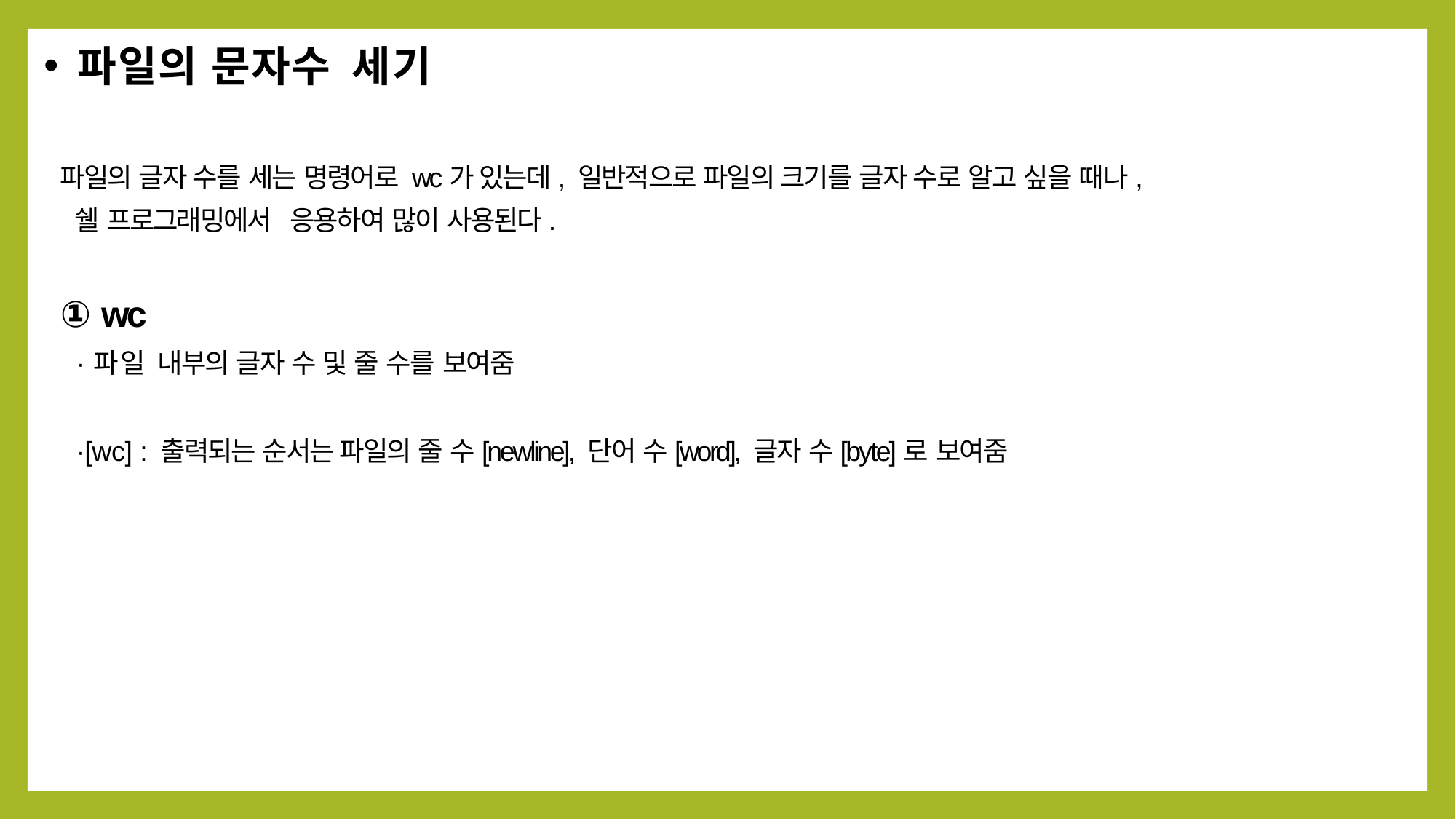

파일의 문자수 세기

파일의 글자 수를 세는 명령어로 wc가 있는데, 일반적으로 파일의 크기를 글자 수로 알고 싶을 때나,
 쉘 프로그래밍에서  응용하여 많이 사용된다.

① wc
∙파일 내부의 글자 수 및 줄 수를 보여줌

∙[wc] : 출력되는 순서는 파일의 줄 수[newline], 단어 수[word], 글자 수[byte]로 보여줌